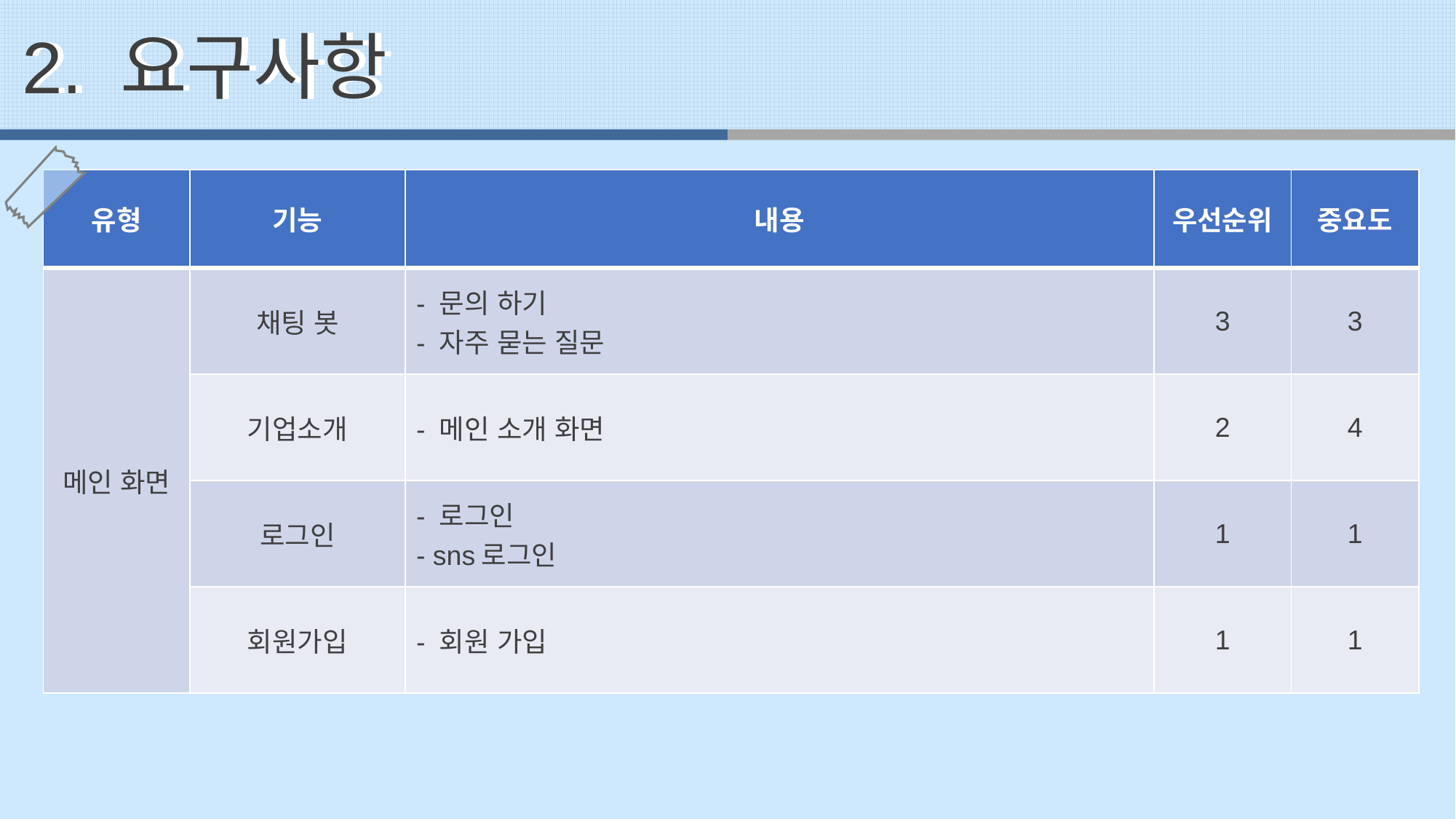

2. 요구사항
2. 요구사항

| 유형 | 기능 | 내용 | 우선순위 | 중요도 |
| --- | --- | --- | --- | --- |
| 메인 화면 | 채팅 봇 | - 문의 하기 - 자주 묻는 질문 | 3 | 3 |
|  | 기업소개 | - 메인 소개 화면 | 2 | 4 |
|  | 로그인 | - 로그인 - sns로그인 | 1 | 1 |
|  | 회원가입 | - 회원 가입 | 1 | 1 |